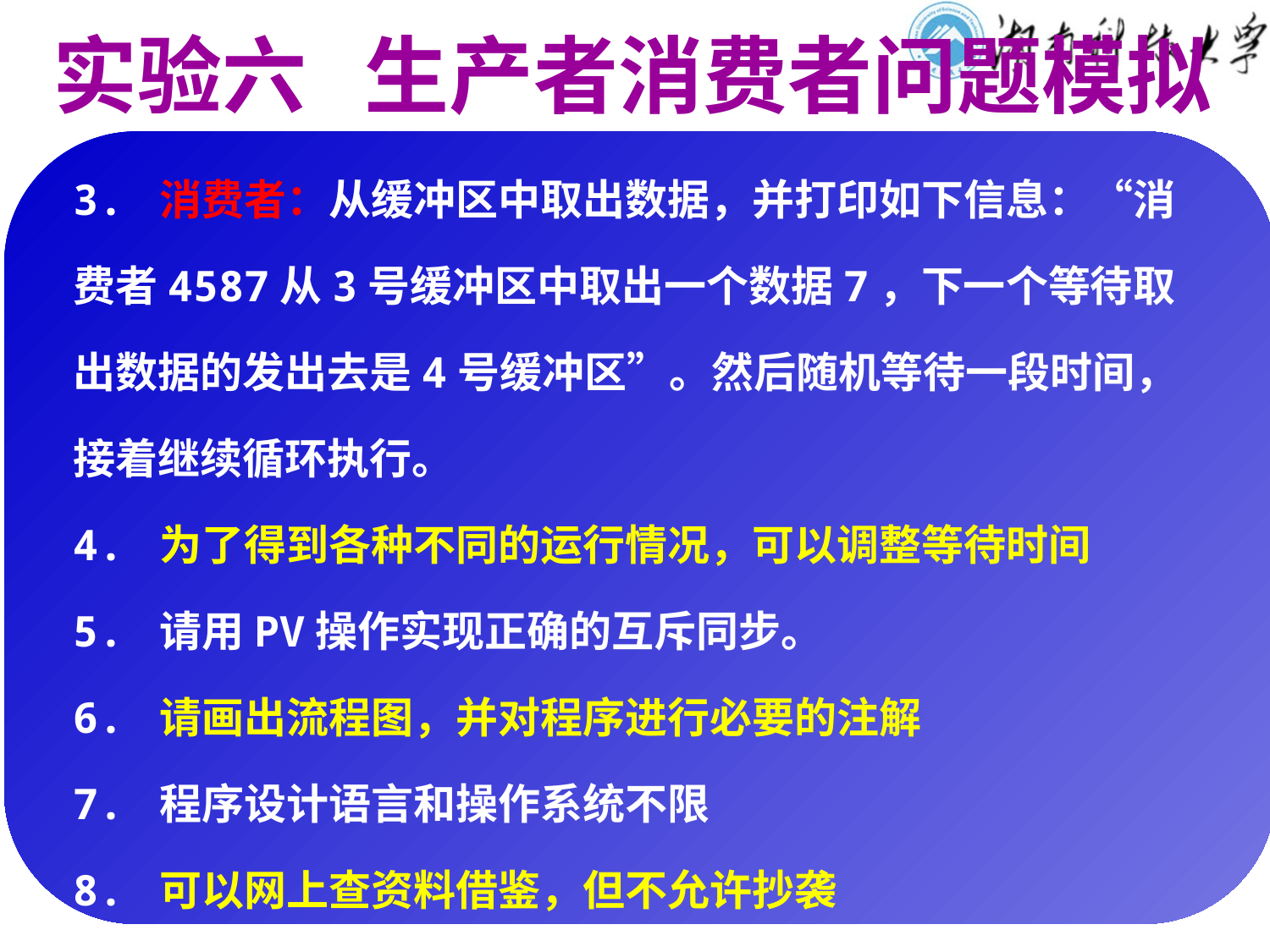

实验六   生产者消费者问题模拟

3. 消费者：从缓冲区中取出数据，并打印如下信息：“消费者4587从3号缓冲区中取出一个数据7，下一个等待取出数据的发出去是4号缓冲区”。然后随机等待一段时间，接着继续循环执行。
4. 为了得到各种不同的运行情况，可以调整等待时间
5. 请用PV操作实现正确的互斥同步。
6. 请画出流程图，并对程序进行必要的注解
7. 程序设计语言和操作系统不限
8. 可以网上查资料借鉴，但不允许抄袭